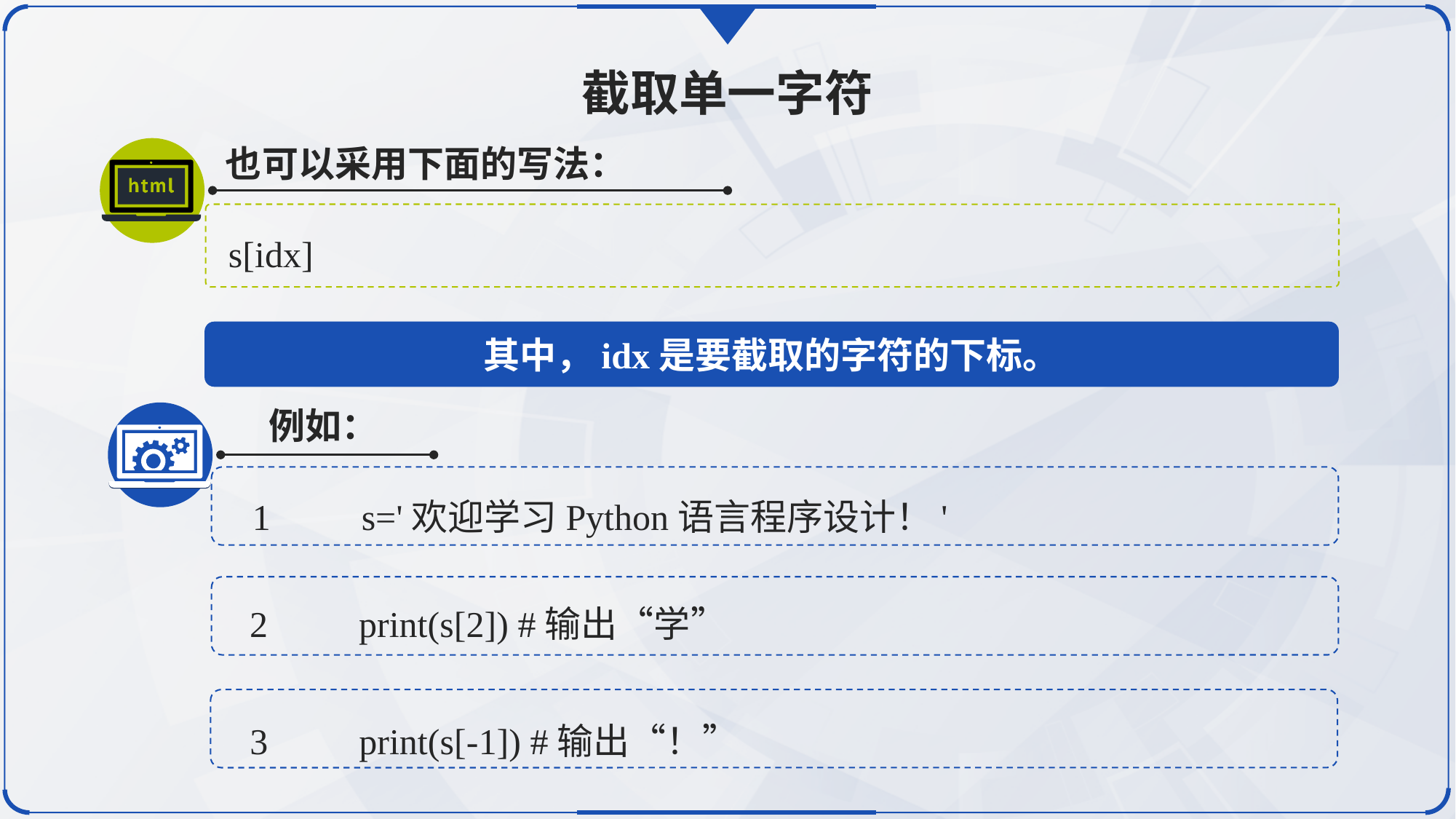

截取单一字符
也可以采用下面的写法：

s[idx]

其中，idx是要截取的字符的下标。
例如：

1	s='欢迎学习Python语言程序设计！'

2	print(s[2]) #输出“学”

3	print(s[-1]) #输出“！”